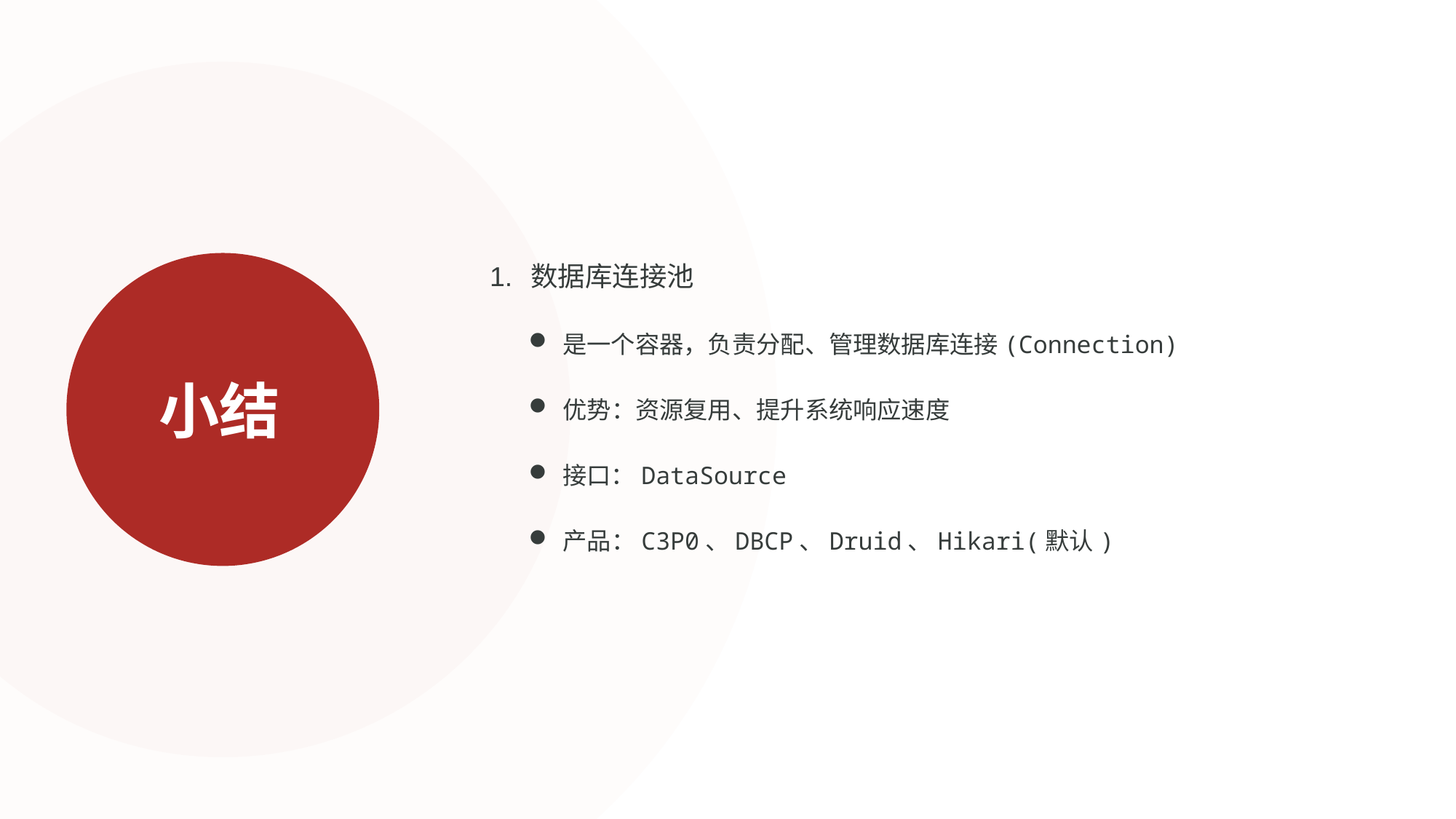

数据库连接池
是一个容器，负责分配、管理数据库连接(Connection)
优势：资源复用、提升系统响应速度
接口：DataSource
产品：C3P0、DBCP、Druid、Hikari(默认)